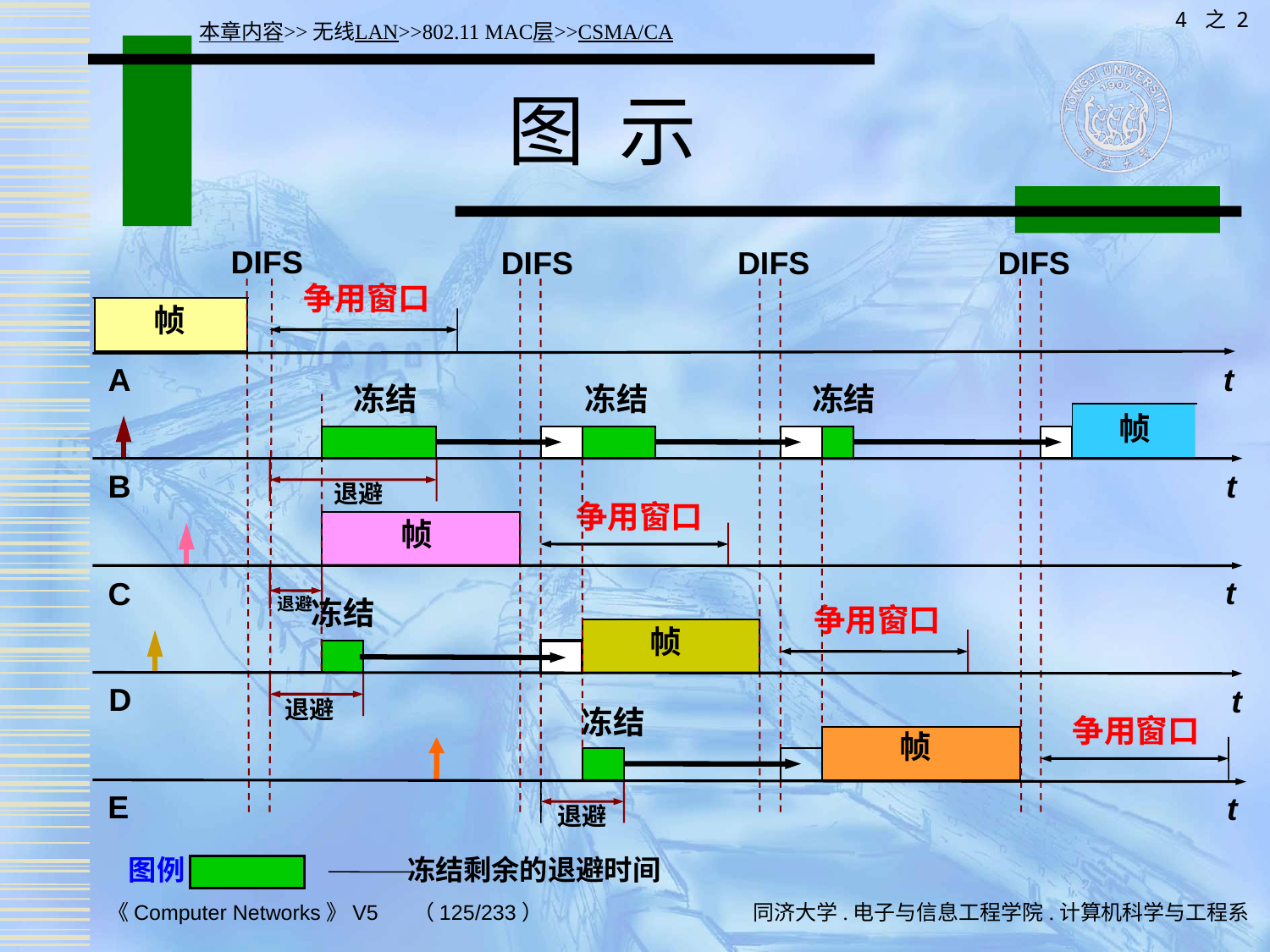

4 之 2
本章内容>>无线LAN>>802.11 MAC层>>CSMA/CA
# 图  示
DIFS
DIFS
DIFS
DIFS
争用窗口

帧

t
A
冻结
冻结
冻结

帧

B
t
退避

争用窗口
帧

t
C
退避
冻结

争用窗口
帧

D
t
退避

冻结
争用窗口
帧

E
t
退避

图例                                   冻结剩余的退避时间